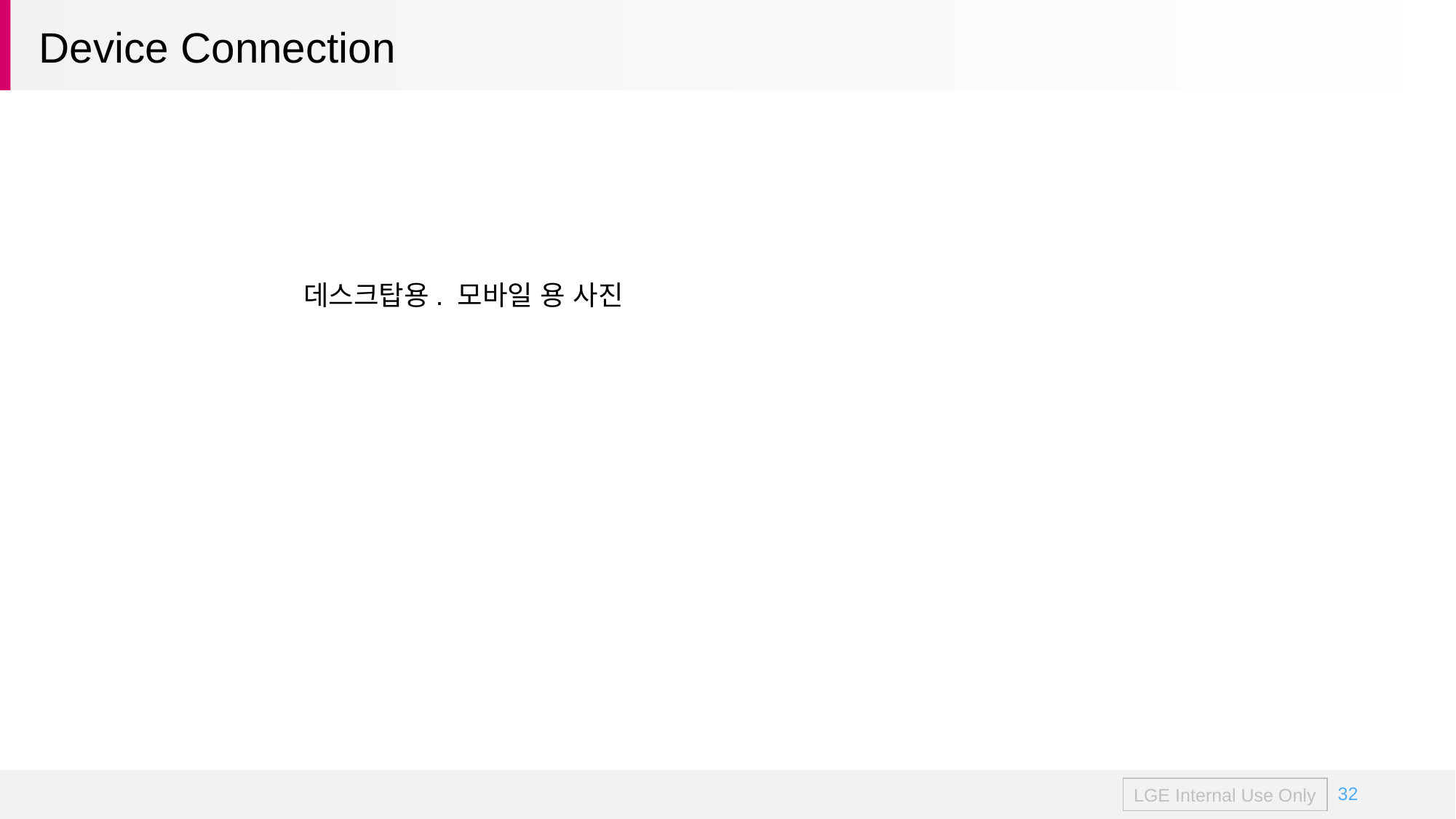

# Device Connection
데스크탑용. 모바일 용 사진